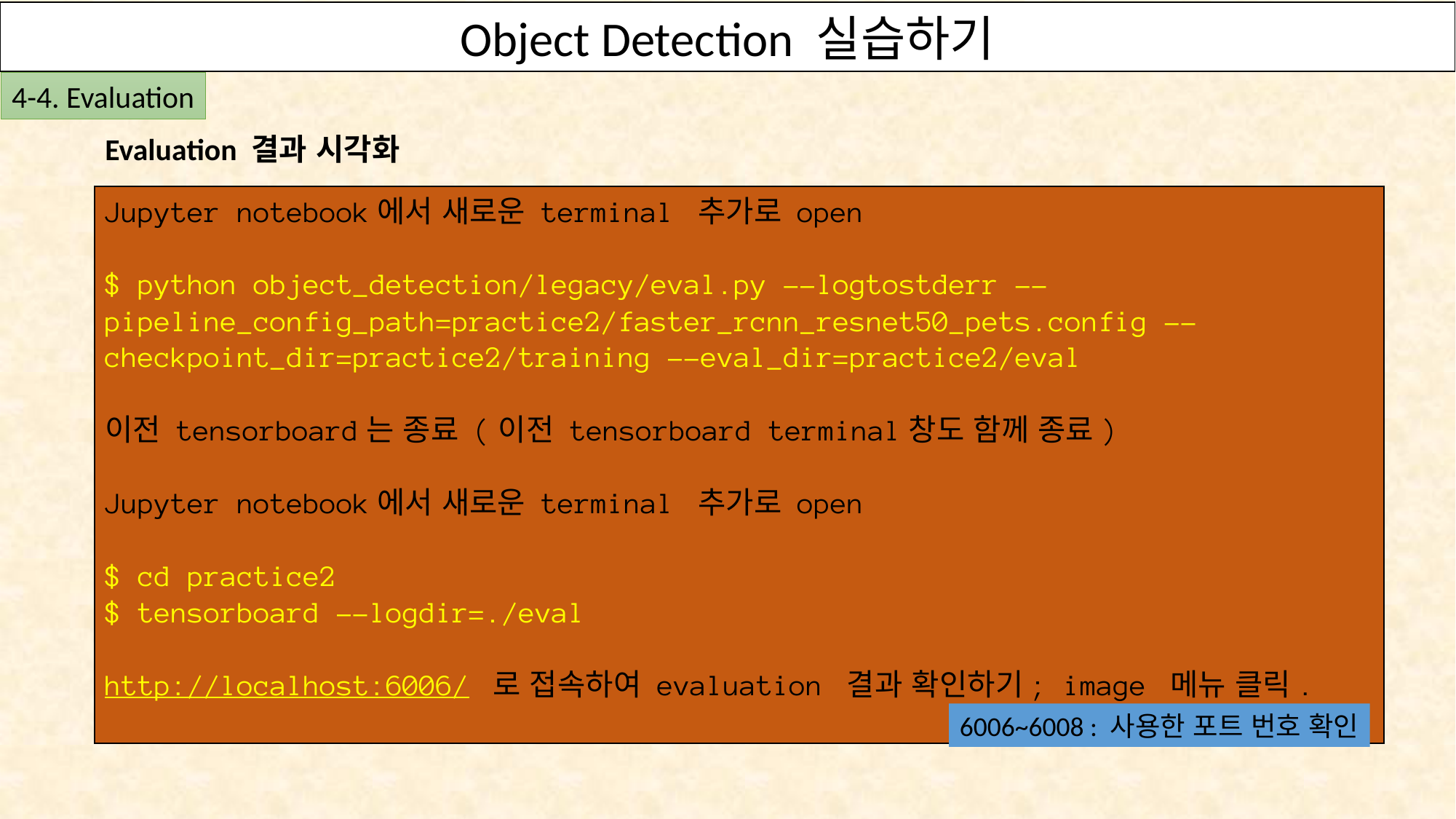

Object Detection 실습하기
OpenVINO의 Deep Learning Toolkit을 사용하여 S/W 구현하기
4-4. Evaluation
Evaluation 결과 시각화
Jupyter notebook에서 새로운 terminal 추가로 open

$ python object_detection/legacy/eval.py --logtostderr --pipeline_config_path=practice2/faster_rcnn_resnet50_pets.config --checkpoint_dir=practice2/training --eval_dir=practice2/eval

이전 tensorboard는 종료 (이전 tensorboard terminal창도 함께 종료)

Jupyter notebook에서 새로운 terminal 추가로 open

$ cd practice2
$ tensorboard --logdir=./eval

http://localhost:6006/ 로 접속하여 evaluation 결과 확인하기; image 메뉴 클릭.

6006~6008 : 사용한 포트 번호 확인